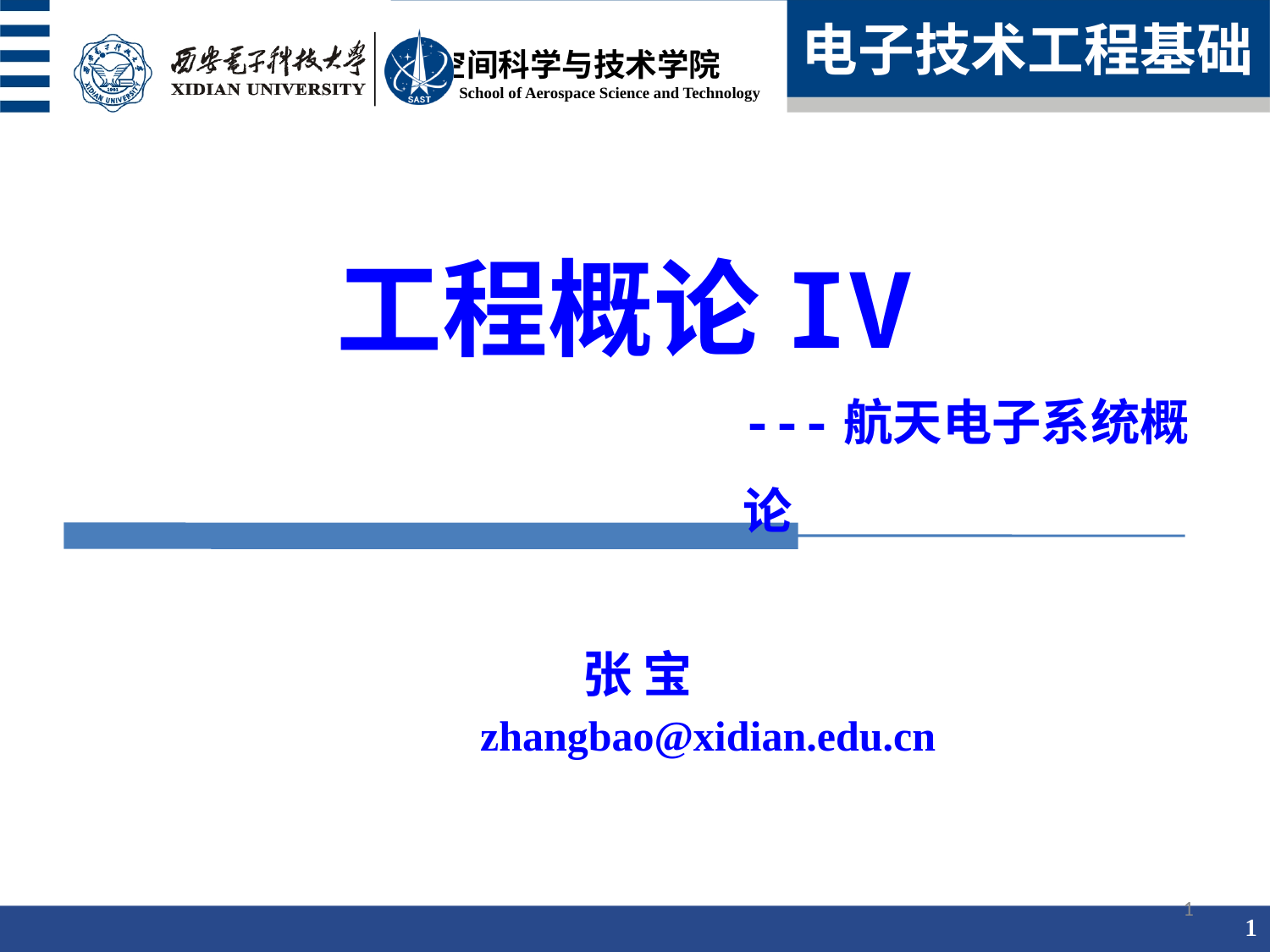

电子技术工程基础
# 工程概论IV
---航天电子系统概论
张 宝
zhangbao@xidian.edu.cn
1